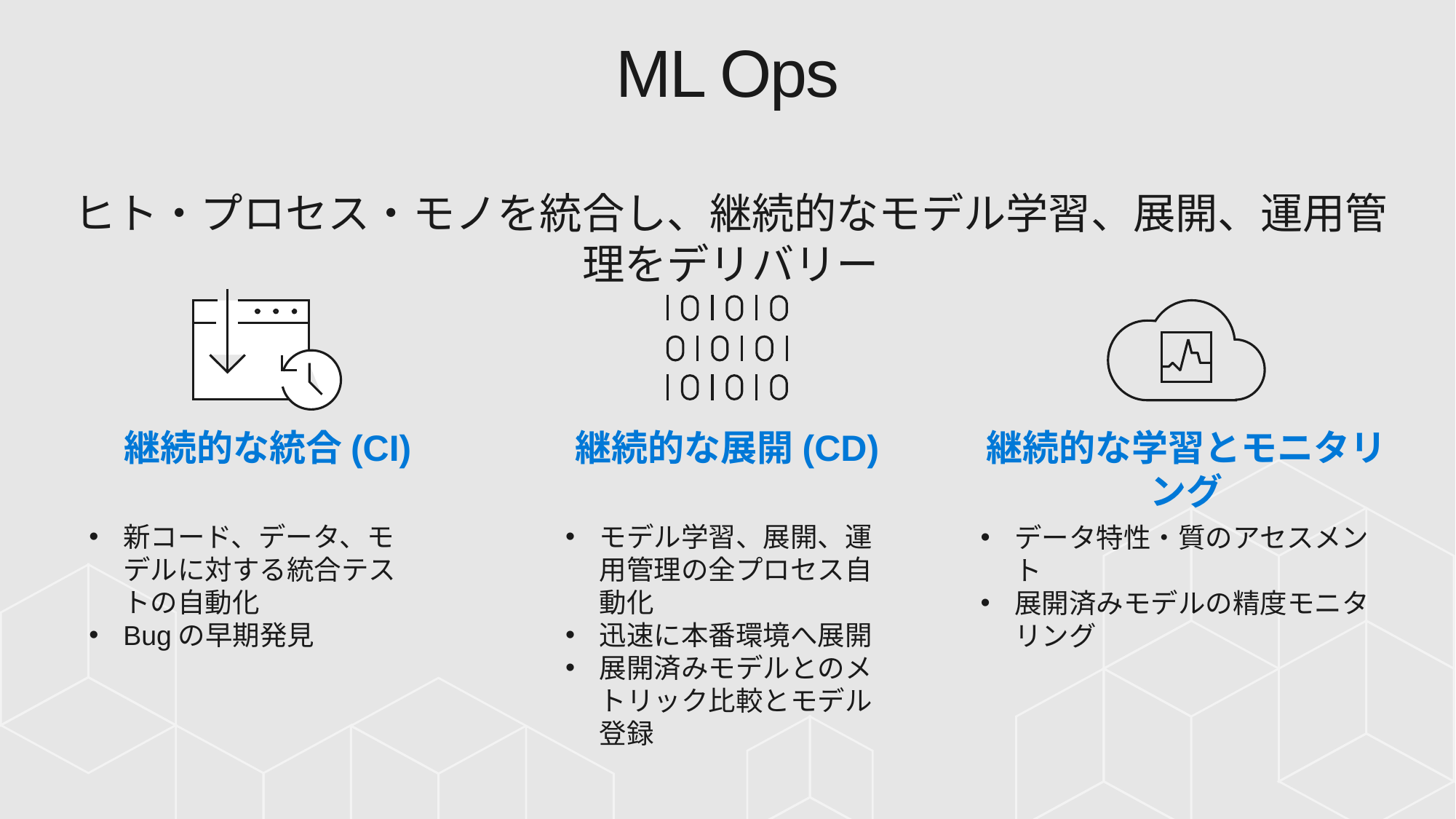

# ML Ops
ヒト・プロセス・モノを統合し、継続的なモデル学習、展開、運用管理をデリバリー

継続的な学習とモニタリング
継続的な統合(CI)
継続的な展開(CD)
新コード、データ、モデルに対する統合テストの自動化
Bugの早期発見

モデル学習、展開、運用管理の全プロセス自動化
迅速に本番環境へ展開
展開済みモデルとのメトリック比較とモデル登録
データ特性・質のアセスメント
展開済みモデルの精度モニタリング